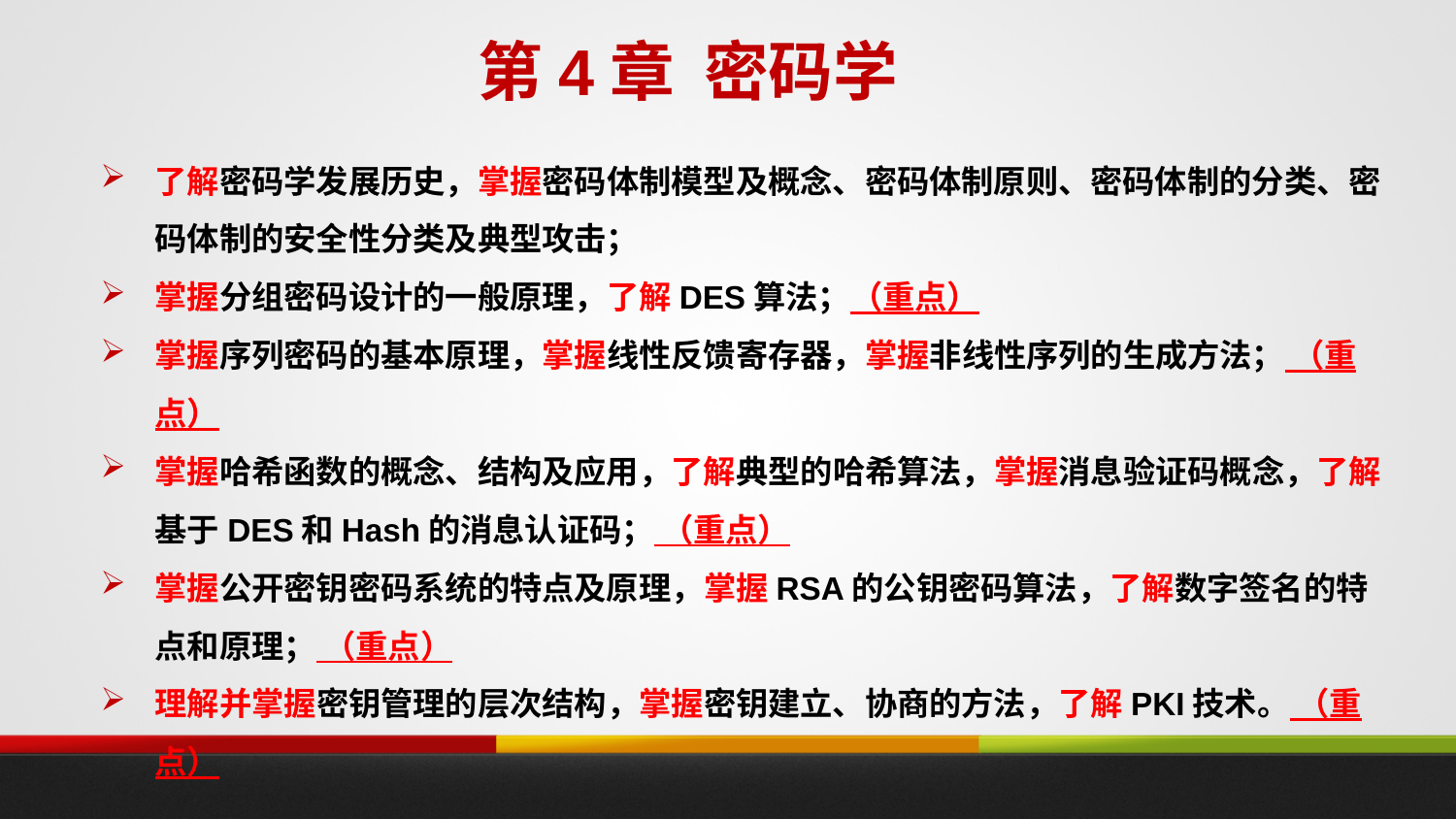

第4章  密码学
了解密码学发展历史，掌握密码体制模型及概念、密码体制原则、密码体制的分类、密码体制的安全性分类及典型攻击；
掌握分组密码设计的一般原理，了解DES算法；（重点）
掌握序列密码的基本原理，掌握线性反馈寄存器，掌握非线性序列的生成方法； （重点）
掌握哈希函数的概念、结构及应用，了解典型的哈希算法，掌握消息验证码概念，了解基于DES和Hash的消息认证码； （重点）
掌握公开密钥密码系统的特点及原理，掌握RSA的公钥密码算法，了解数字签名的特点和原理； （重点）
理解并掌握密钥管理的层次结构，掌握密钥建立、协商的方法，了解PKI技术。 （重点）